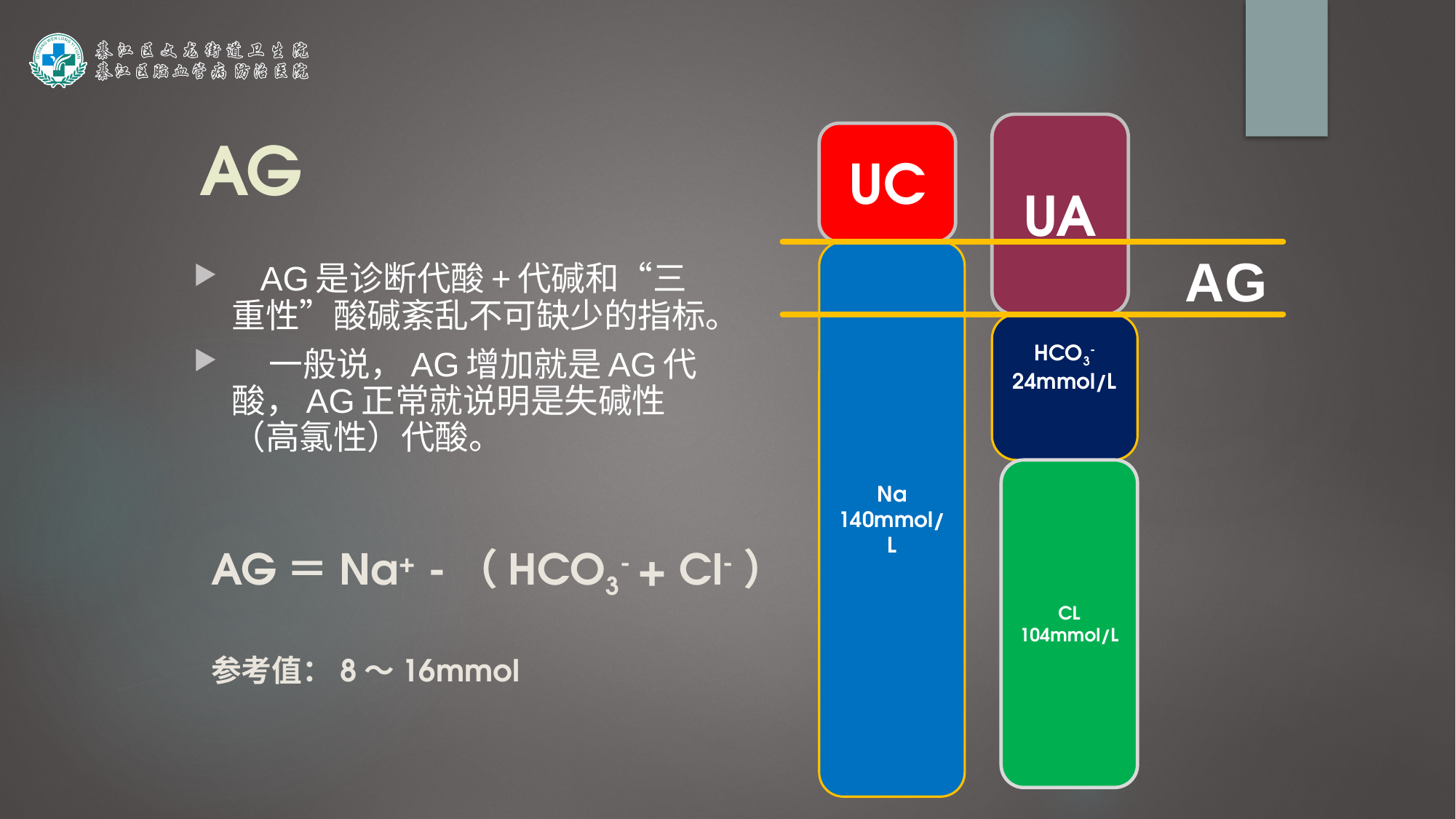

AG
UA
UC
Na
140mmol/L
AG
   AG是诊断代酸+代碱和“三重性”酸碱紊乱不可缺少的指标。
    一般说，AG增加就是AG代酸，AG正常就说明是失碱性（高氯性）代酸。

HCO3-24mmol/L

CL
104mmol/L
# AG＝Na+ -（HCO3- + Cl-） 参考值：8～16mmol